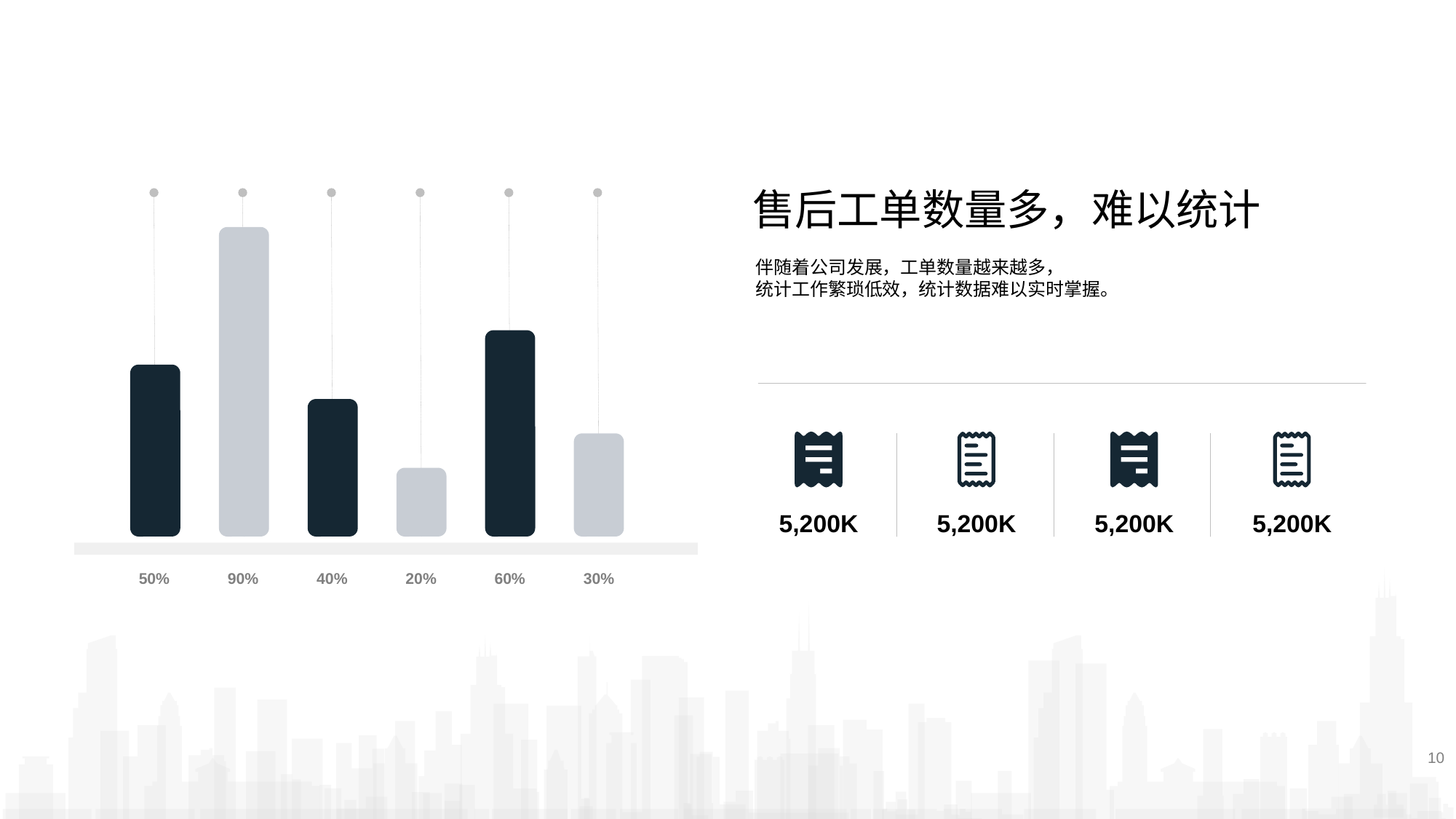

售后工单数量多，难以统计
伴随着公司发展，工单数量越来越多，
统计工作繁琐低效，统计数据难以实时掌握。

50%
90%
40%
20%
60%
30%

5,200K

5,200K

5,200K

5,200K

10